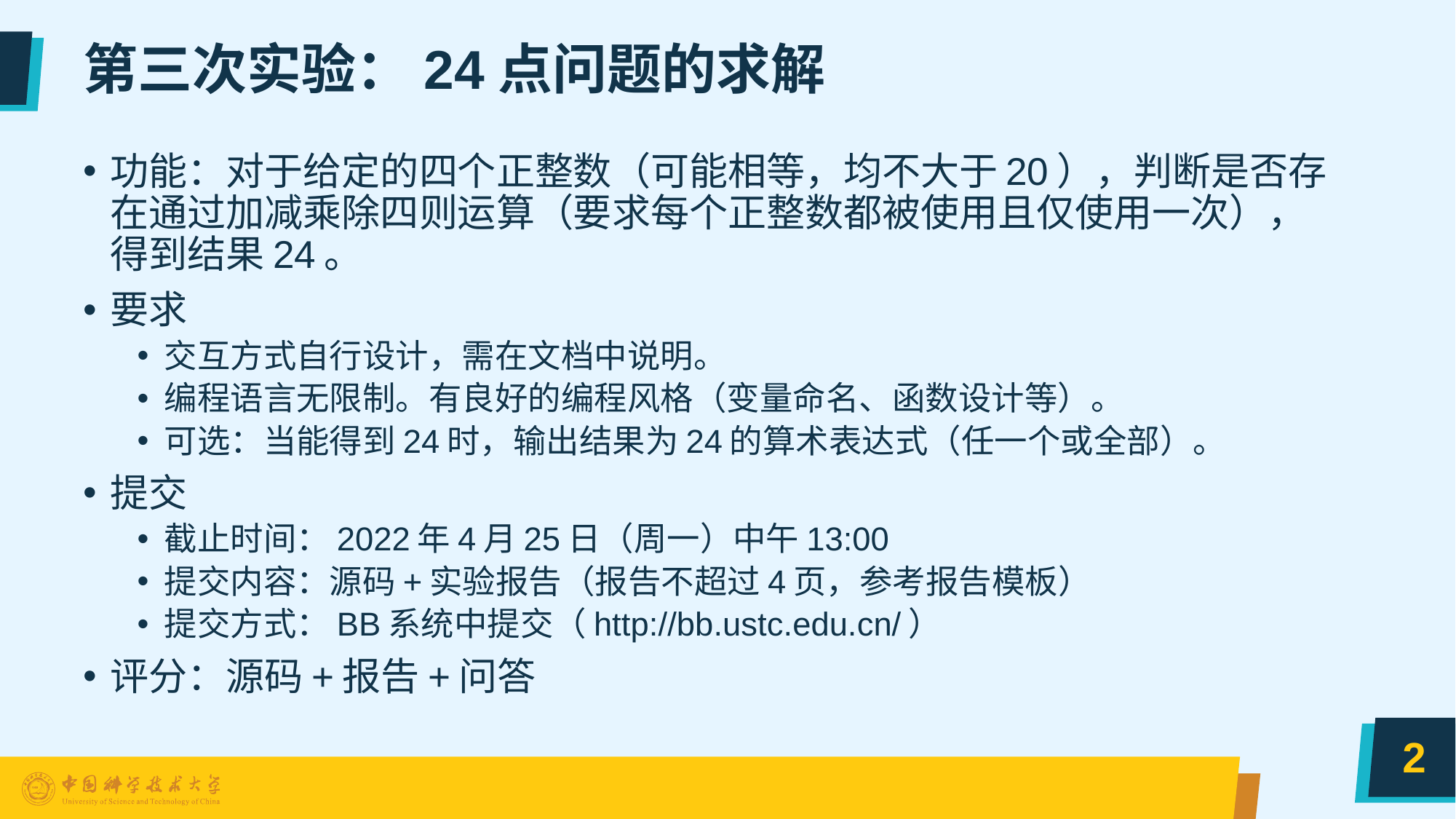

# 第三次实验：24点问题的求解
功能：对于给定的四个正整数（可能相等，均不大于20），判断是否存在通过加减乘除四则运算（要求每个正整数都被使用且仅使用一次），得到结果24。
要求
交互方式自行设计，需在文档中说明。
编程语言无限制。有良好的编程风格（变量命名、函数设计等）。
可选：当能得到24时，输出结果为24的算术表达式（任一个或全部）。
提交
截止时间：2022年4月25日（周一）中午13:00
提交内容：源码+实验报告（报告不超过4页，参考报告模板）
提交方式：BB系统中提交（http://bb.ustc.edu.cn/）
评分：源码+报告+问答
2